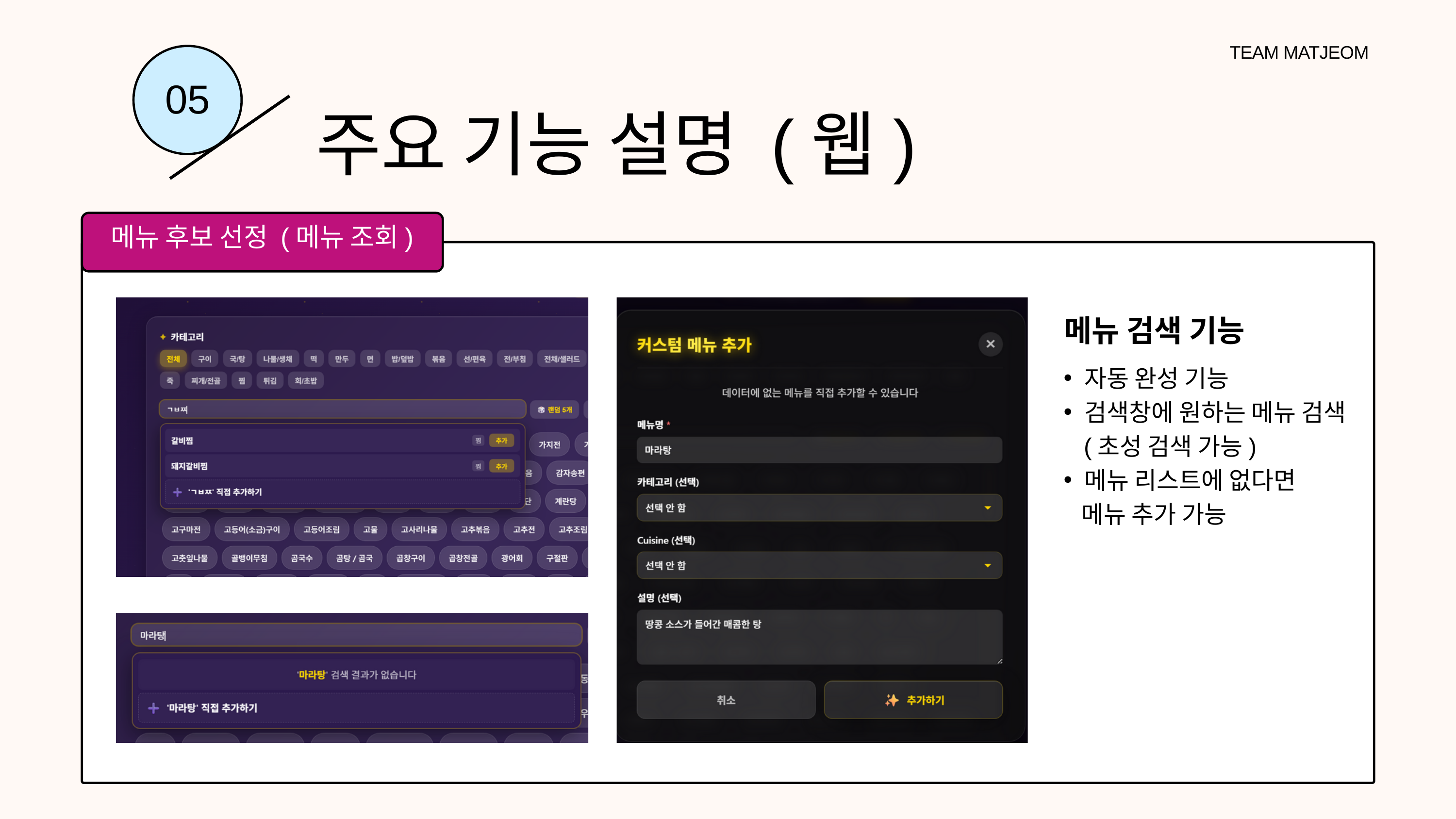

TEAM MATJEOM

05

주요 기능 설명 (웹)

메뉴 후보 선정 (메뉴 조회)

메뉴 검색 기능
자동 완성 기능
검색창에 원하는 메뉴 검색
      (초성 검색 가능)
메뉴 리스트에 없다면
      메뉴 추가 가능